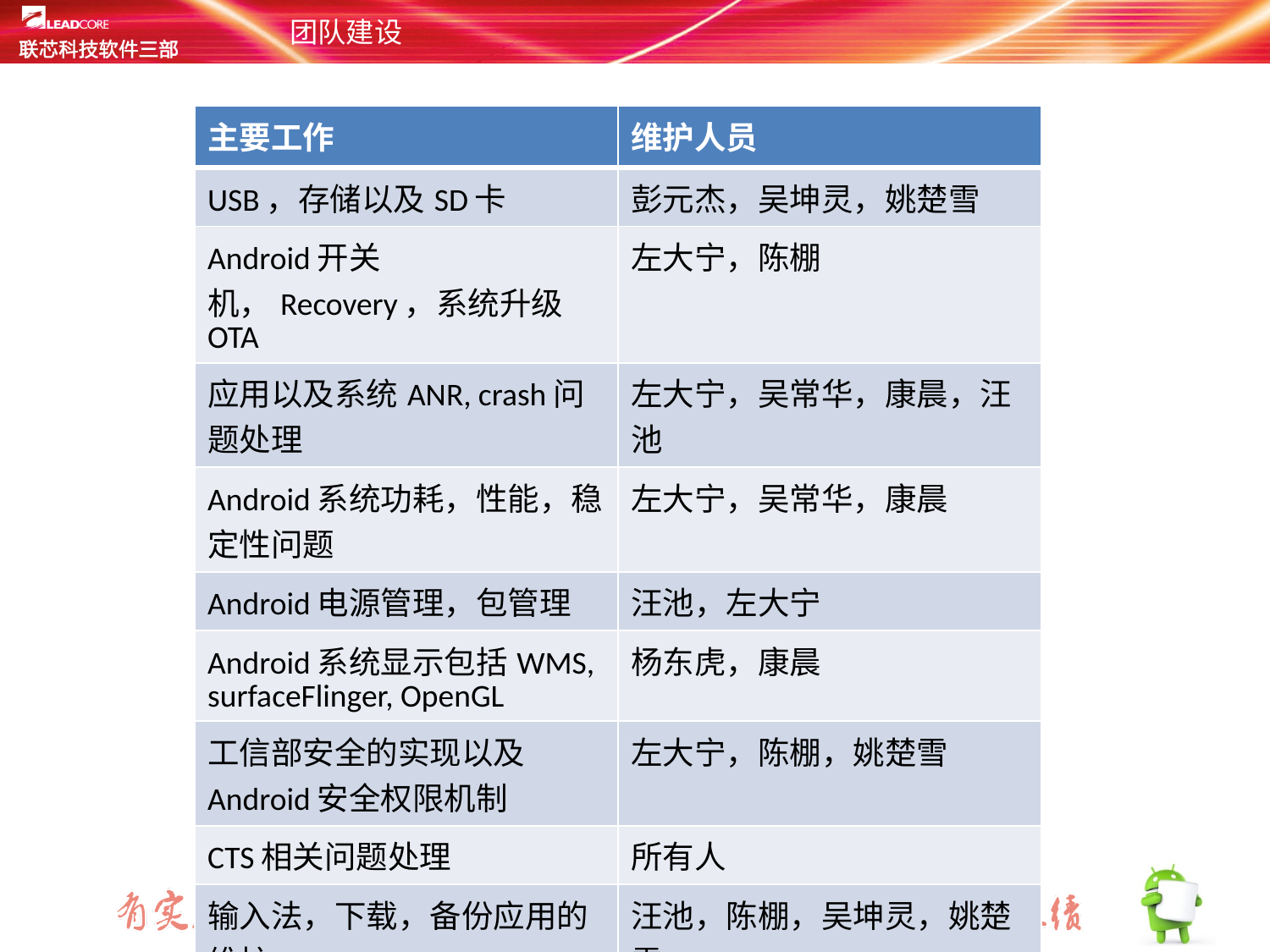

# 团队建设
| 主要工作 | 维护人员 |
| --- | --- |
| USB，存储以及SD卡 | 彭元杰，吴坤灵，姚楚雪 |
| Android开关机，Recovery，系统升级OTA | 左大宁，陈棚 |
| 应用以及系统ANR, crash问题处理 | 左大宁，吴常华，康晨，汪池 |
| Android系统功耗，性能，稳定性问题 | 左大宁，吴常华，康晨 |
| Android电源管理，包管理 | 汪池，左大宁 |
| Android系统显示包括WMS, surfaceFlinger, OpenGL | 杨东虎，康晨 |
| 工信部安全的实现以及Android安全权限机制 | 左大宁，陈棚，姚楚雪 |
| CTS相关问题处理 | 所有人 |
| 输入法，下载，备份应用的维护 | 汪池，陈棚，吴坤灵，姚楚雪 |